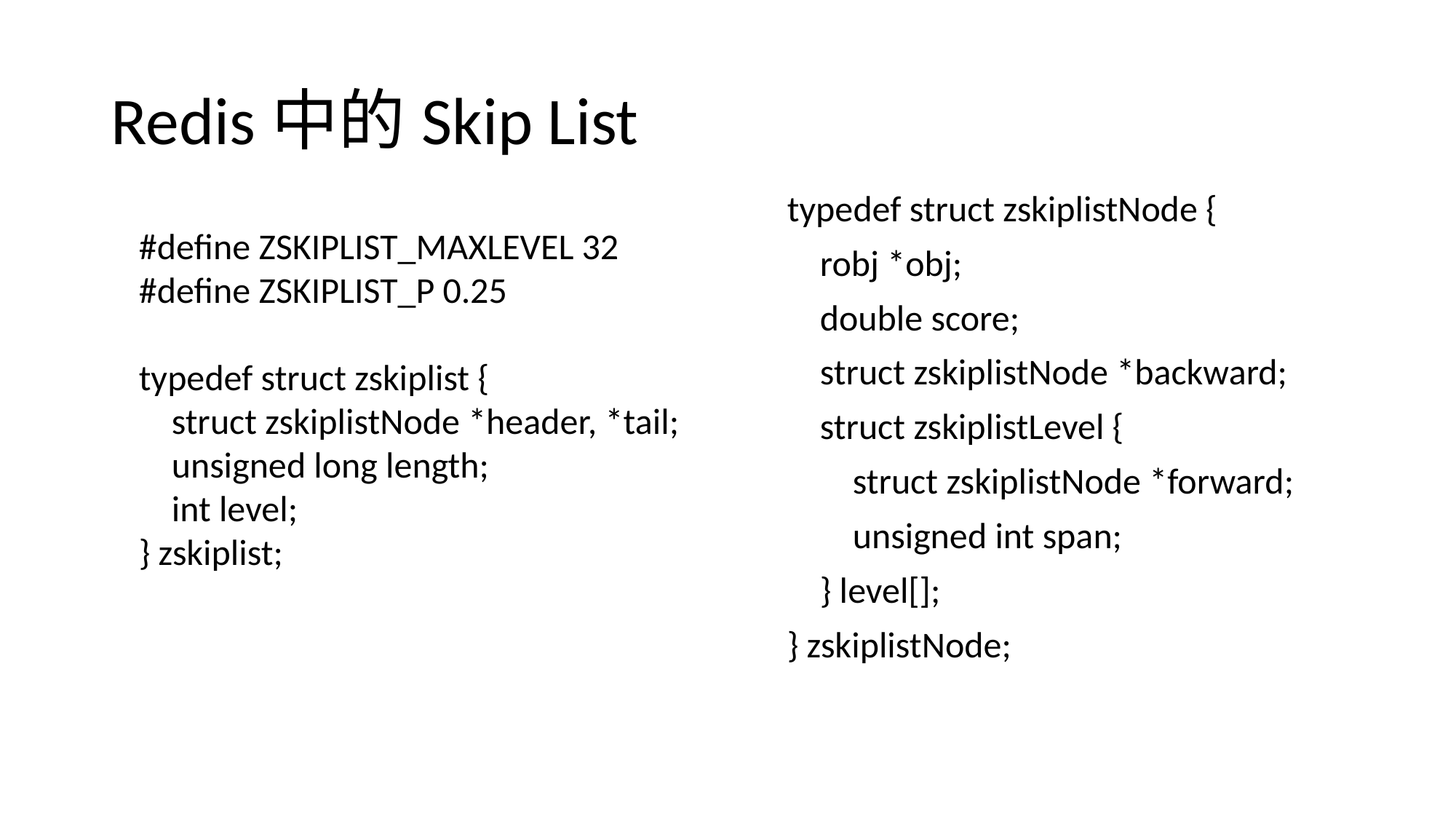

# Redis中的Skip List
typedef struct zskiplistNode {
    robj *obj;
    double score;
    struct zskiplistNode *backward;
    struct zskiplistLevel {
        struct zskiplistNode *forward;
        unsigned int span;
    } level[];
} zskiplistNode;
#define ZSKIPLIST_MAXLEVEL 32
#define ZSKIPLIST_P 0.25

typedef struct zskiplist {
    struct zskiplistNode *header, *tail;
    unsigned long length;
    int level;
} zskiplist;